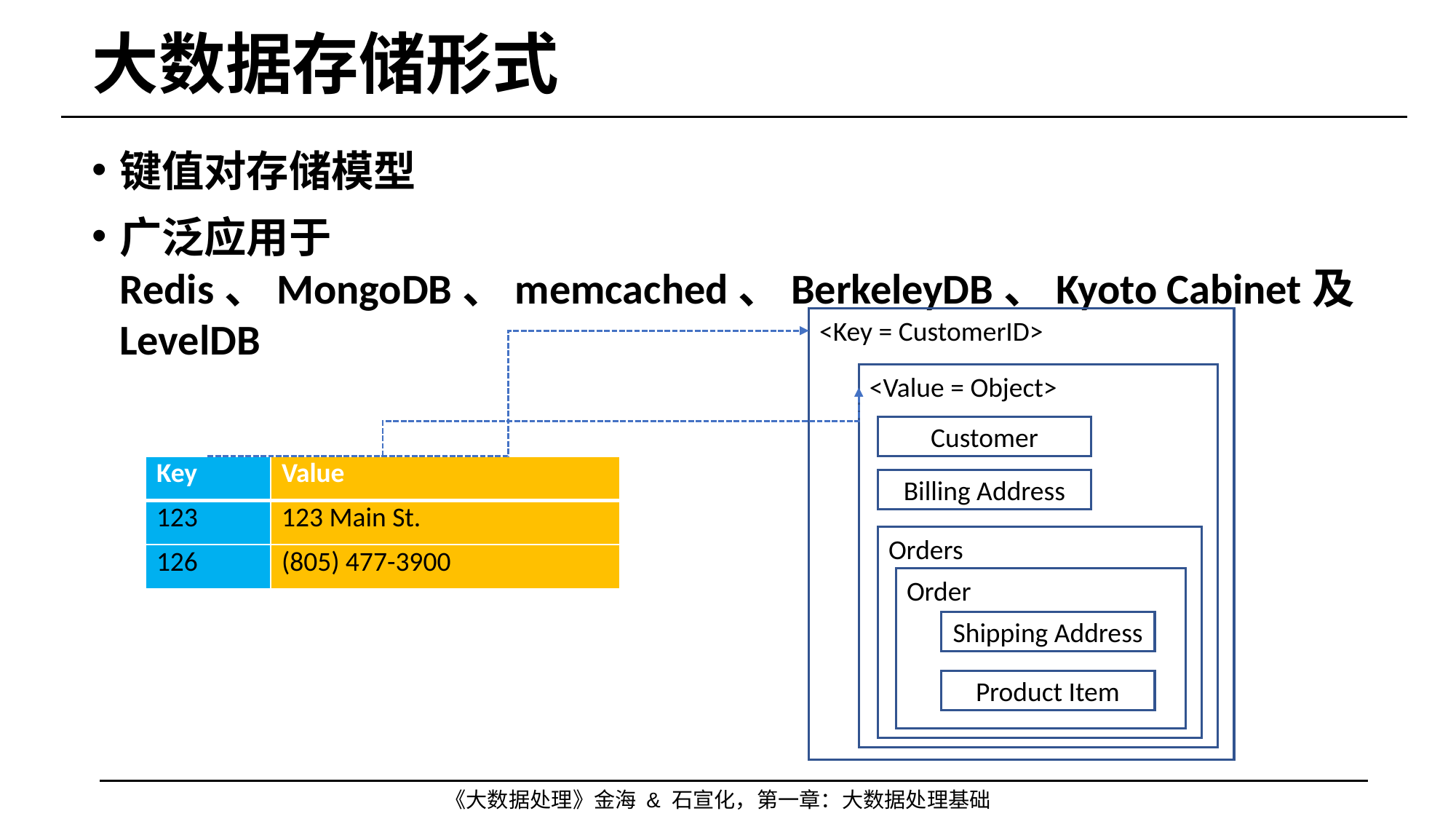

# 大数据存储形式
键值对存储模型
广泛应用于Redis、MongoDB、memcached、BerkeleyDB、Kyoto Cabinet及LevelDB
<Key = CustomerID>
<Value = Object>
Customer
| Key | Value |
| --- | --- |
| 123 | 123 Main St. |
| 126 | (805) 477-3900 |
Billing Address
Orders
Order
Shipping Address
Product Item